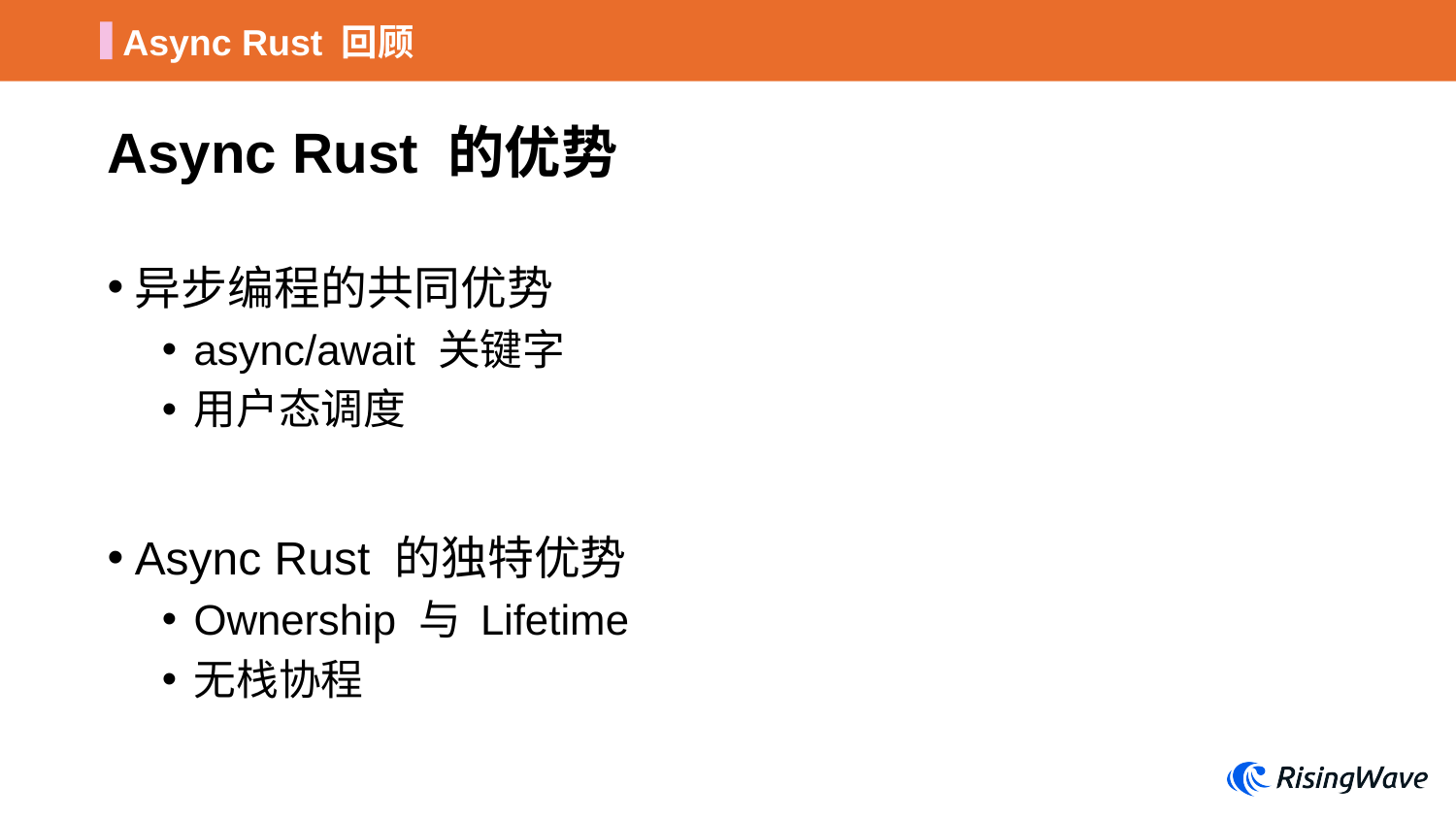

Async Rust 回顾
# Async Rust 的优势
异步编程的共同优势
async/await 关键字
用户态调度

Async Rust 的独特优势
Ownership 与 Lifetime
无栈协程